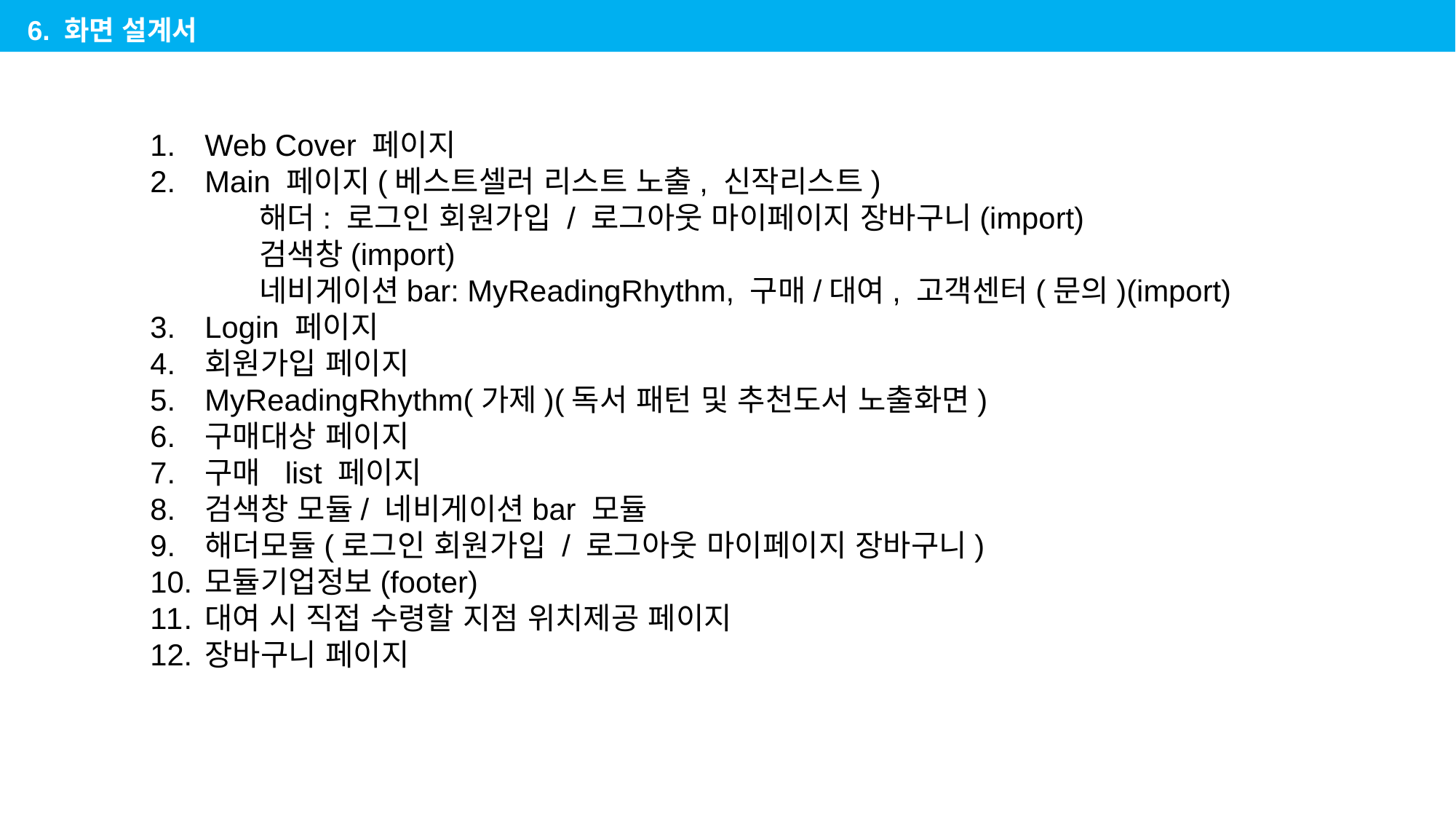

6. 화면 설계서
Web Cover 페이지
Main 페이지(베스트셀러 리스트 노출, 신작리스트)
	해더: 로그인 회원가입 / 로그아웃 마이페이지 장바구니(import)
	검색창(import)
	네비게이션bar: MyReadingRhythm, 구매/대여, 고객센터(문의)(import)
Login 페이지
회원가입 페이지
MyReadingRhythm(가제)(독서 패턴 및 추천도서 노출화면)
구매대상 페이지
구매  list 페이지
검색창 모듈/ 네비게이션bar 모듈
해더모듈(로그인 회원가입 / 로그아웃 마이페이지 장바구니)
모듈기업정보(footer)
대여 시 직접 수령할 지점 위치제공 페이지
장바구니 페이지